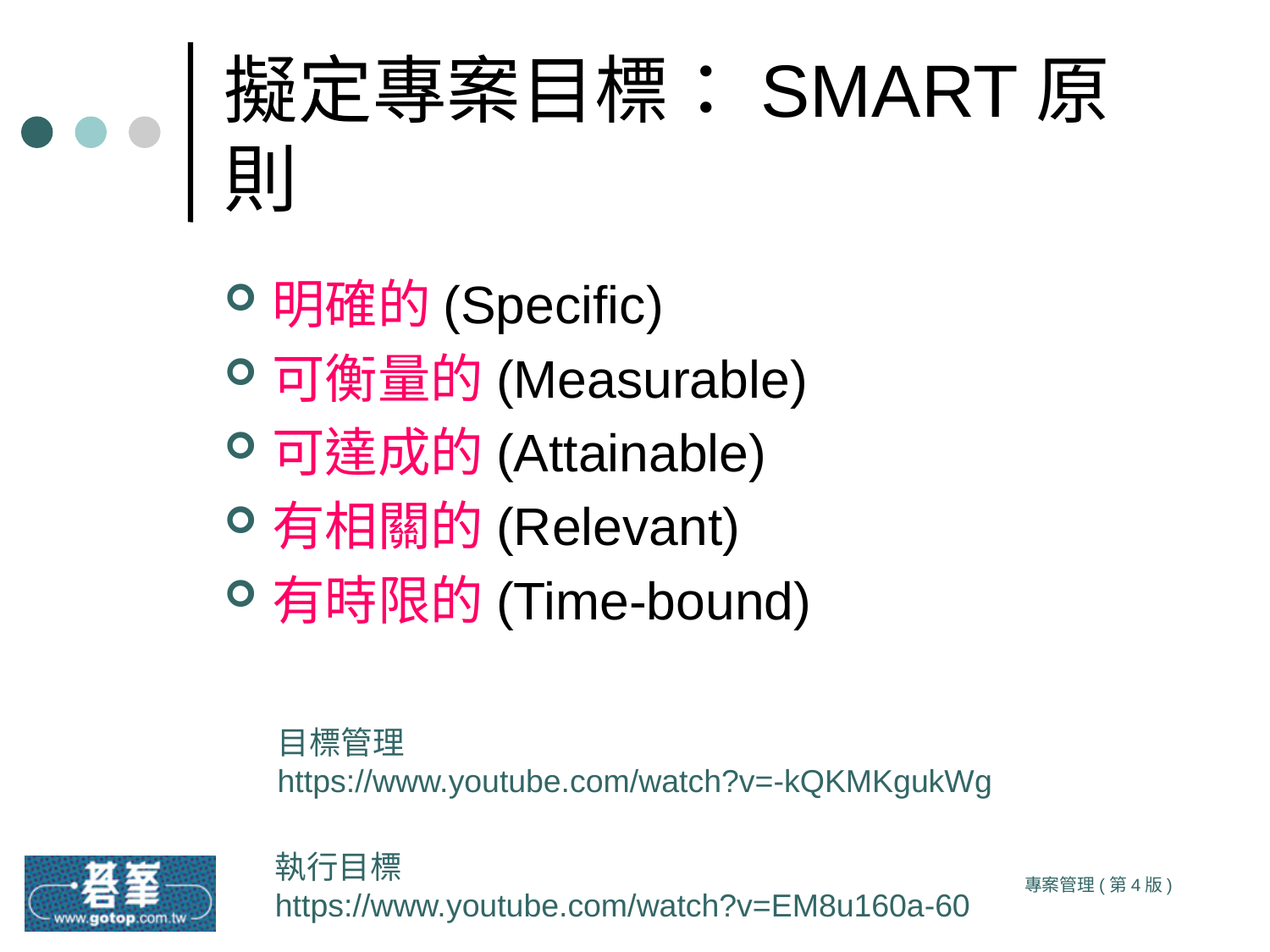

# 擬定專案目標：SMART原則
明確的(Specific)
可衡量的(Measurable)
可達成的(Attainable)
有相關的(Relevant)
有時限的(Time-bound)
目標管理
https://www.youtube.com/watch?v=-kQKMKgukWg
執行目標
https://www.youtube.com/watch?v=EM8u160a-60
專案管理(第4版)